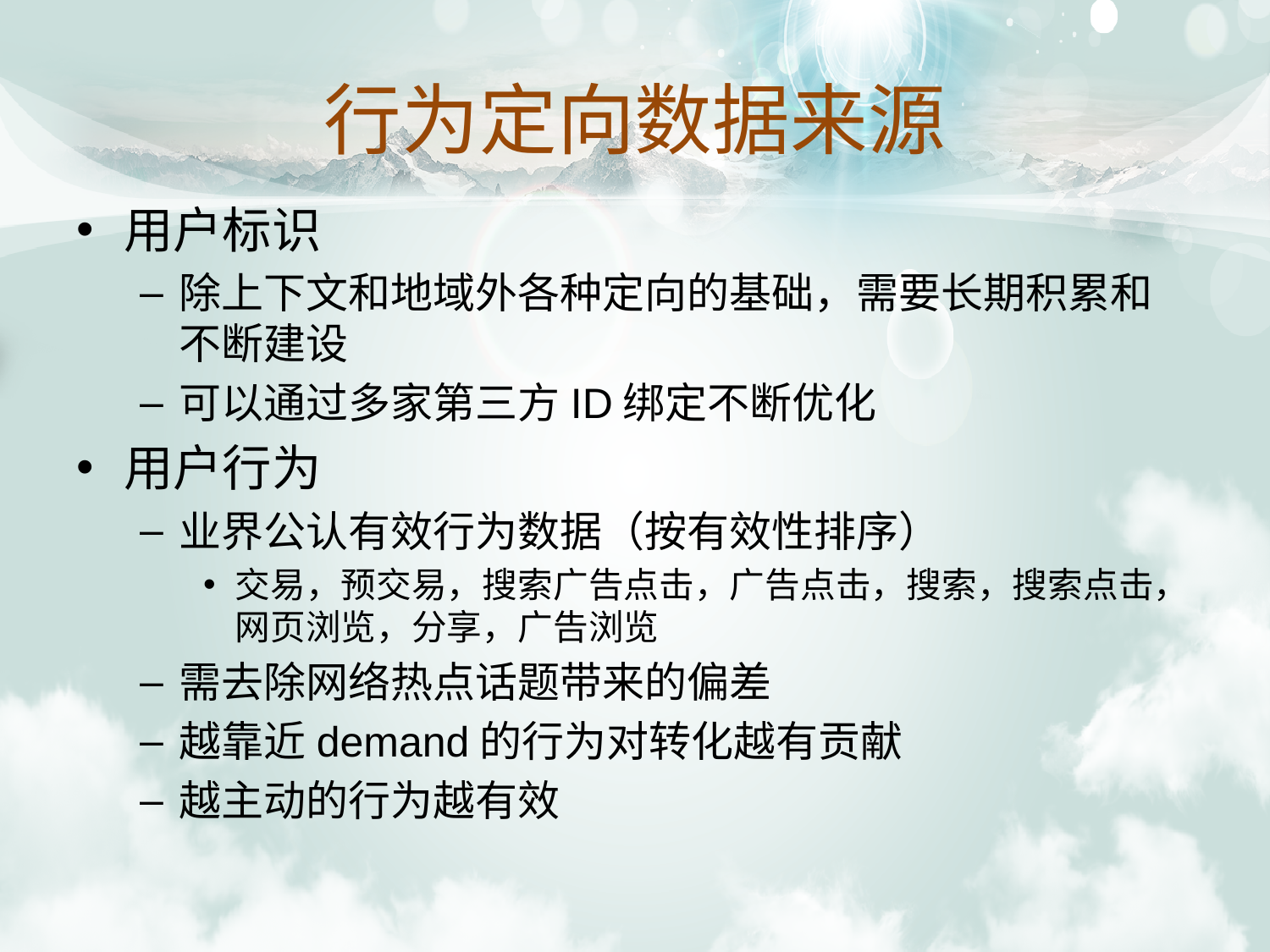

# 行为定向数据来源
用户标识
除上下文和地域外各种定向的基础，需要长期积累和不断建设
可以通过多家第三方ID绑定不断优化
用户行为
业界公认有效行为数据（按有效性排序）
交易，预交易，搜索广告点击，广告点击，搜索，搜索点击，网页浏览，分享，广告浏览
需去除网络热点话题带来的偏差
越靠近demand的行为对转化越有贡献
越主动的行为越有效